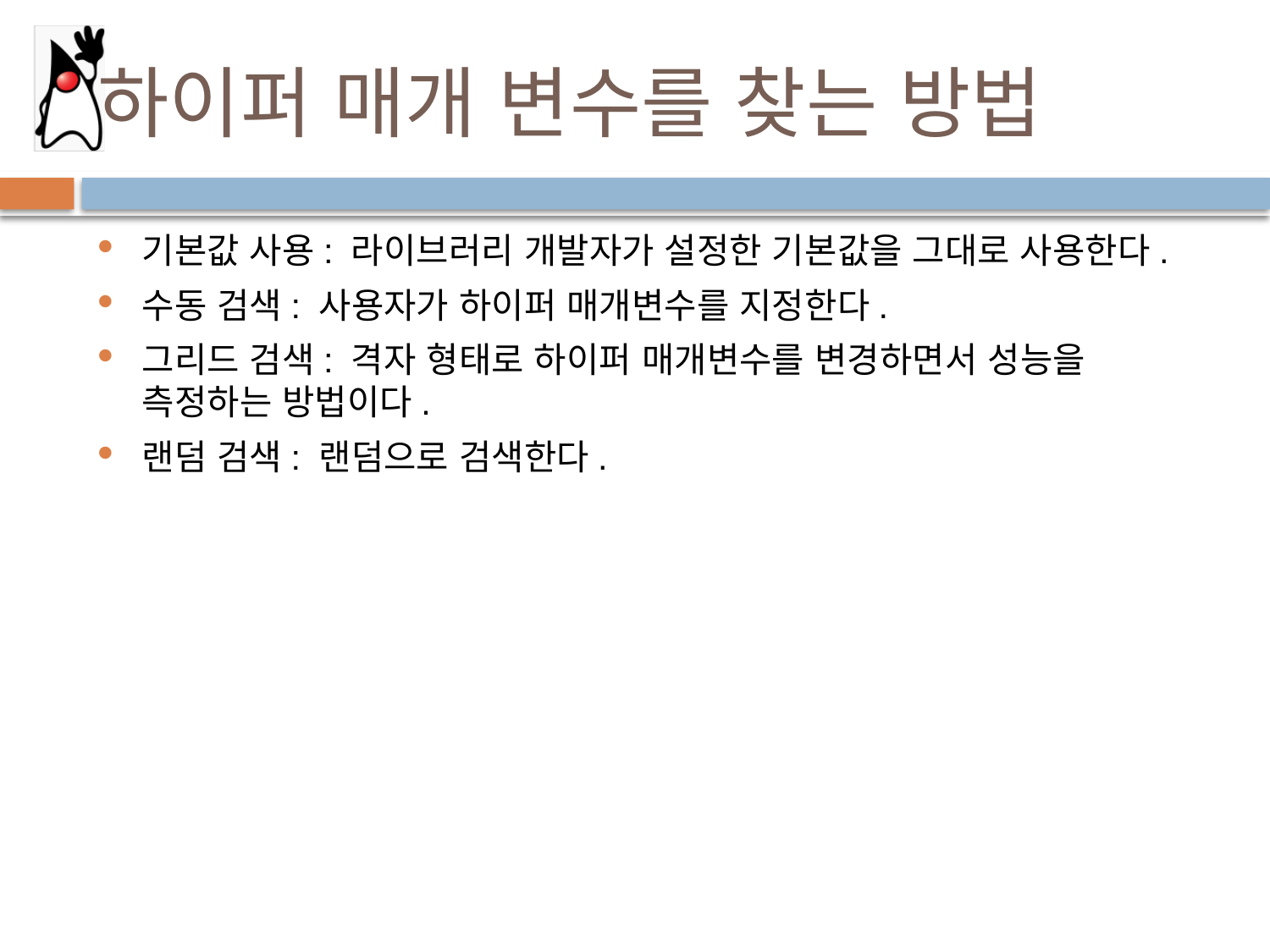

# 하이퍼 매개 변수를 찾는 방법
기본값 사용: 라이브러리 개발자가 설정한 기본값을 그대로 사용한다.
수동 검색: 사용자가 하이퍼 매개변수를 지정한다.
그리드 검색: 격자 형태로 하이퍼 매개변수를 변경하면서 성능을 측정하는 방법이다.
랜덤 검색: 랜덤으로 검색한다.